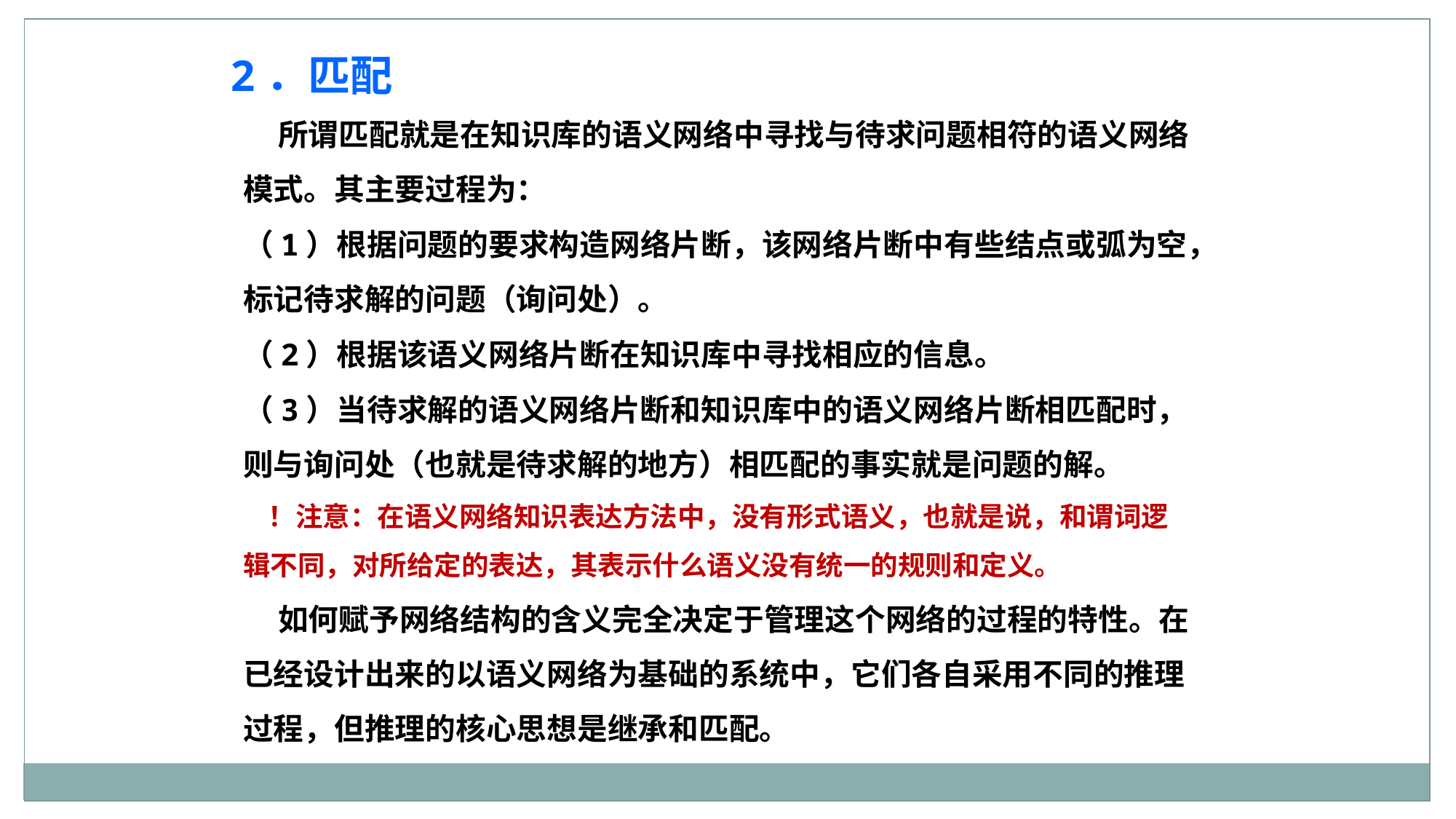

2．匹配
    所谓匹配就是在知识库的语义网络中寻找与待求问题相符的语义网络模式。其主要过程为：
（1）根据问题的要求构造网络片断，该网络片断中有些结点或弧为空，标记待求解的问题（询问处）。
（2）根据该语义网络片断在知识库中寻找相应的信息。
（3）当待求解的语义网络片断和知识库中的语义网络片断相匹配时，则与询问处（也就是待求解的地方）相匹配的事实就是问题的解。
   ！注意：在语义网络知识表达方法中，没有形式语义，也就是说，和谓词逻辑不同，对所给定的表达，其表示什么语义没有统一的规则和定义。
    如何赋予网络结构的含义完全决定于管理这个网络的过程的特性。在已经设计出来的以语义网络为基础的系统中，它们各自采用不同的推理过程，但推理的核心思想是继承和匹配。